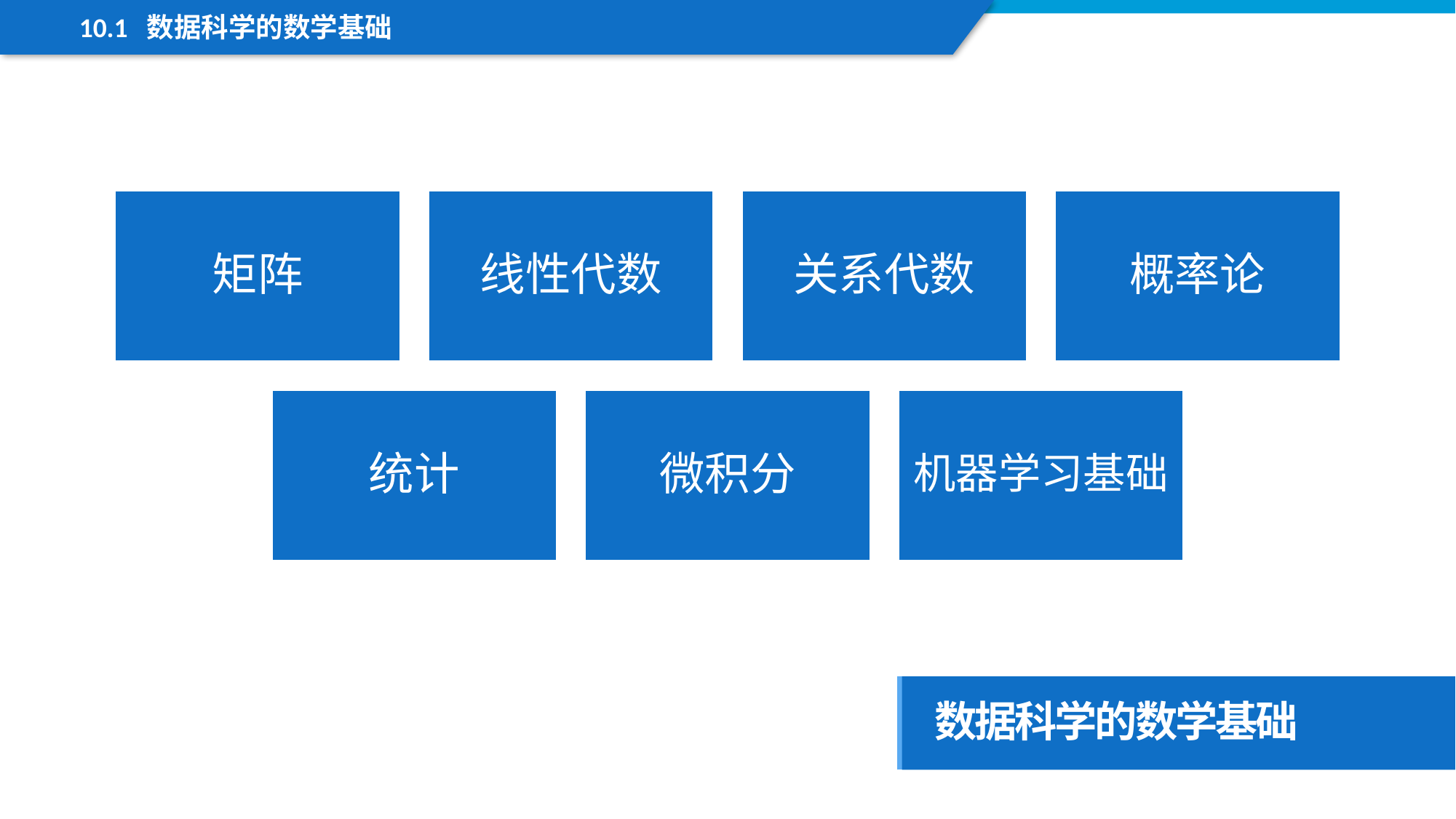

10.1  数据科学的数学基础
矩阵
线性代数
关系代数
概率论
统计
微积分
机器学习基础
数据科学的数学基础